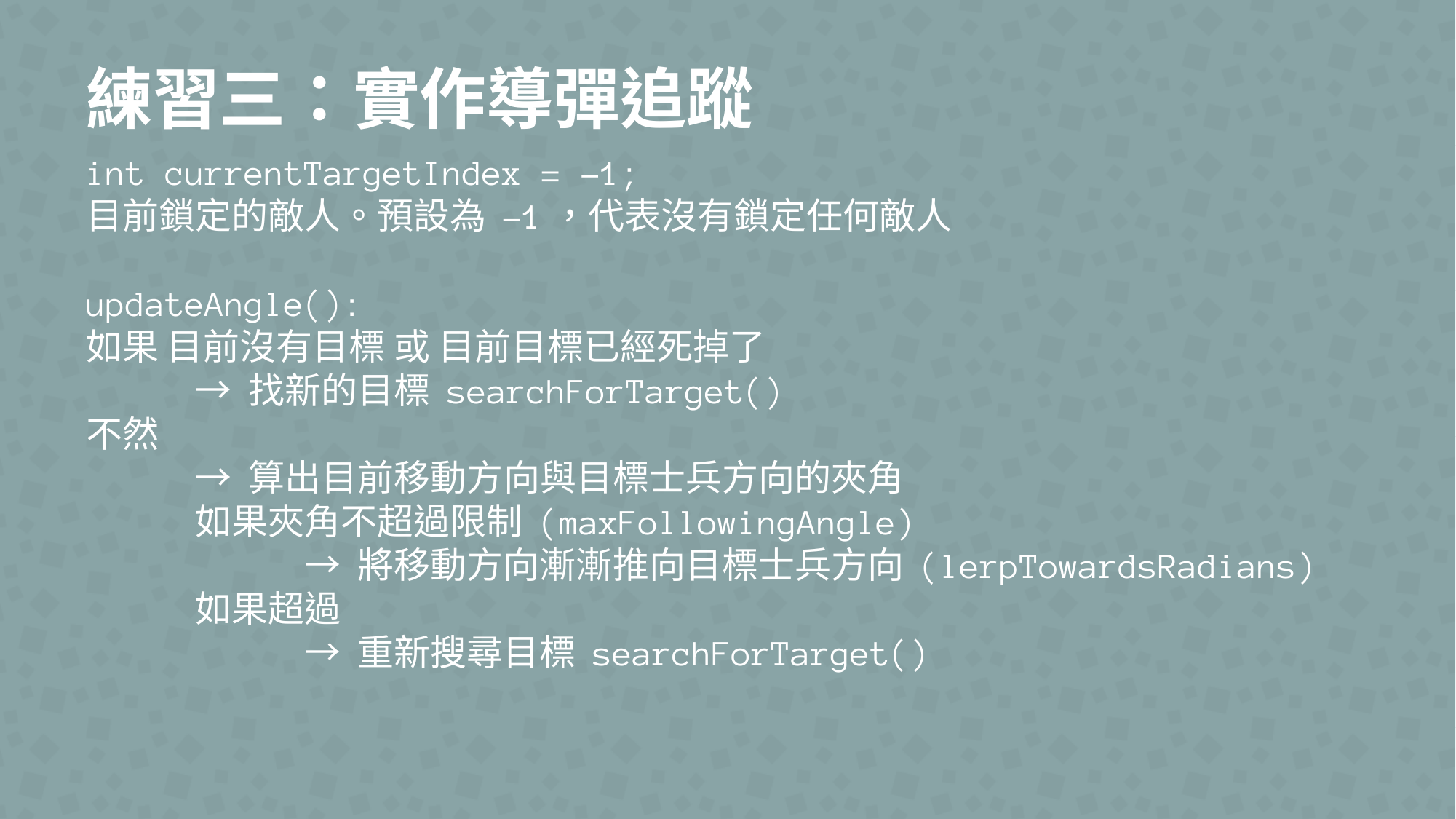

練習三：實作導彈追蹤
int currentTargetIndex = -1;
目前鎖定的敵人。預設為 -1，代表沒有鎖定任何敵人

updateAngle():
如果 目前沒有目標 或 目前目標已經死掉了
	→ 找新的目標 searchForTarget()
不然
	→ 算出目前移動方向與目標士兵方向的夾角
	如果夾角不超過限制 (maxFollowingAngle)
		→ 將移動方向漸漸推向目標士兵方向 (lerpTowardsRadians)
	如果超過
		→ 重新搜尋目標 searchForTarget()